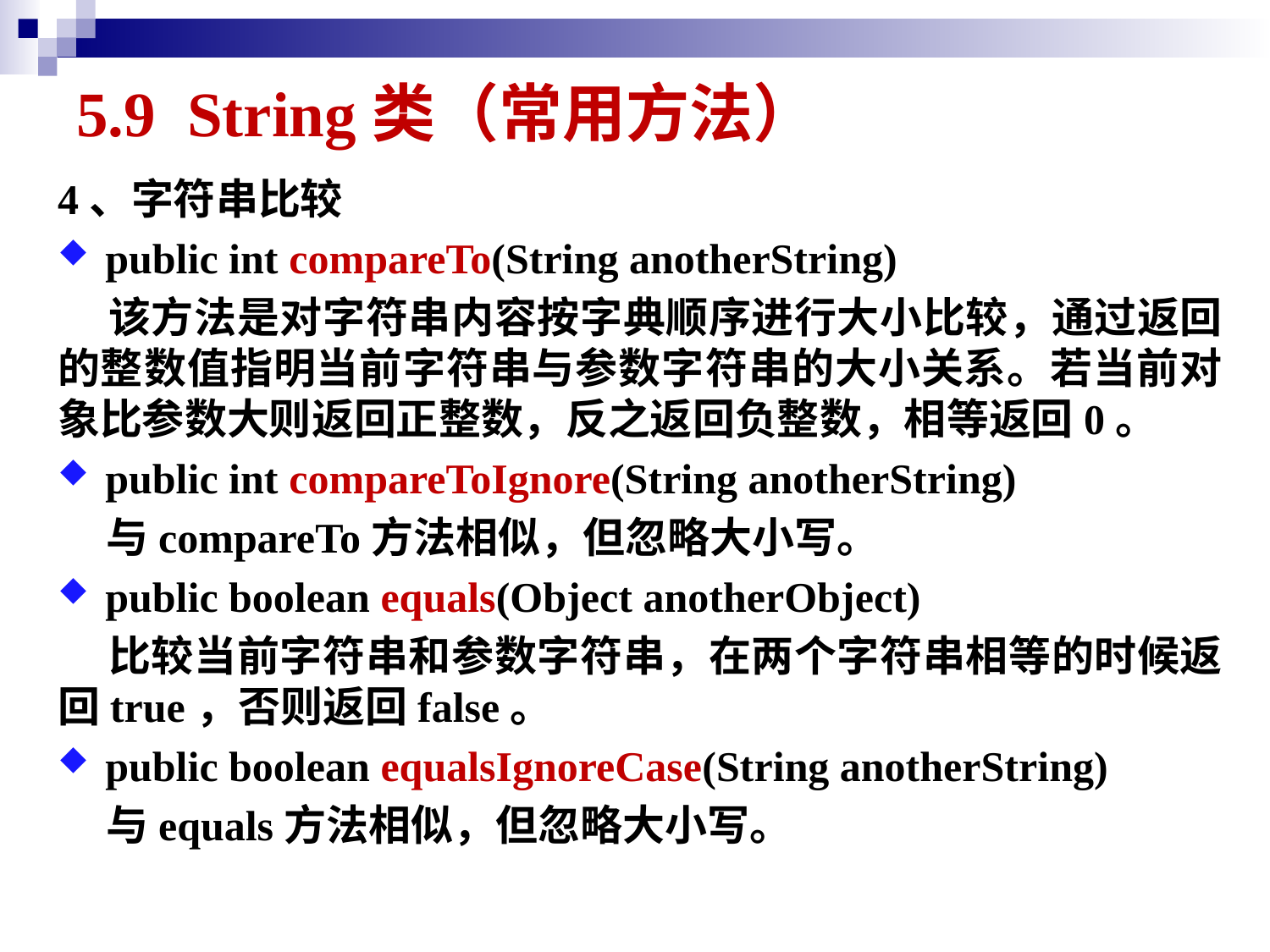

# 5.9  String类（常用方法）
4、字符串比较
public int compareTo(String anotherString)
    该方法是对字符串内容按字典顺序进行大小比较，通过返回的整数值指明当前字符串与参数字符串的大小关系。若当前对象比参数大则返回正整数，反之返回负整数，相等返回0。
public int compareToIgnore(String anotherString)
    与compareTo方法相似，但忽略大小写。
public boolean equals(Object anotherObject)
    比较当前字符串和参数字符串，在两个字符串相等的时候返回true，否则返回false。
public boolean equalsIgnoreCase(String anotherString)
    与equals方法相似，但忽略大小写。